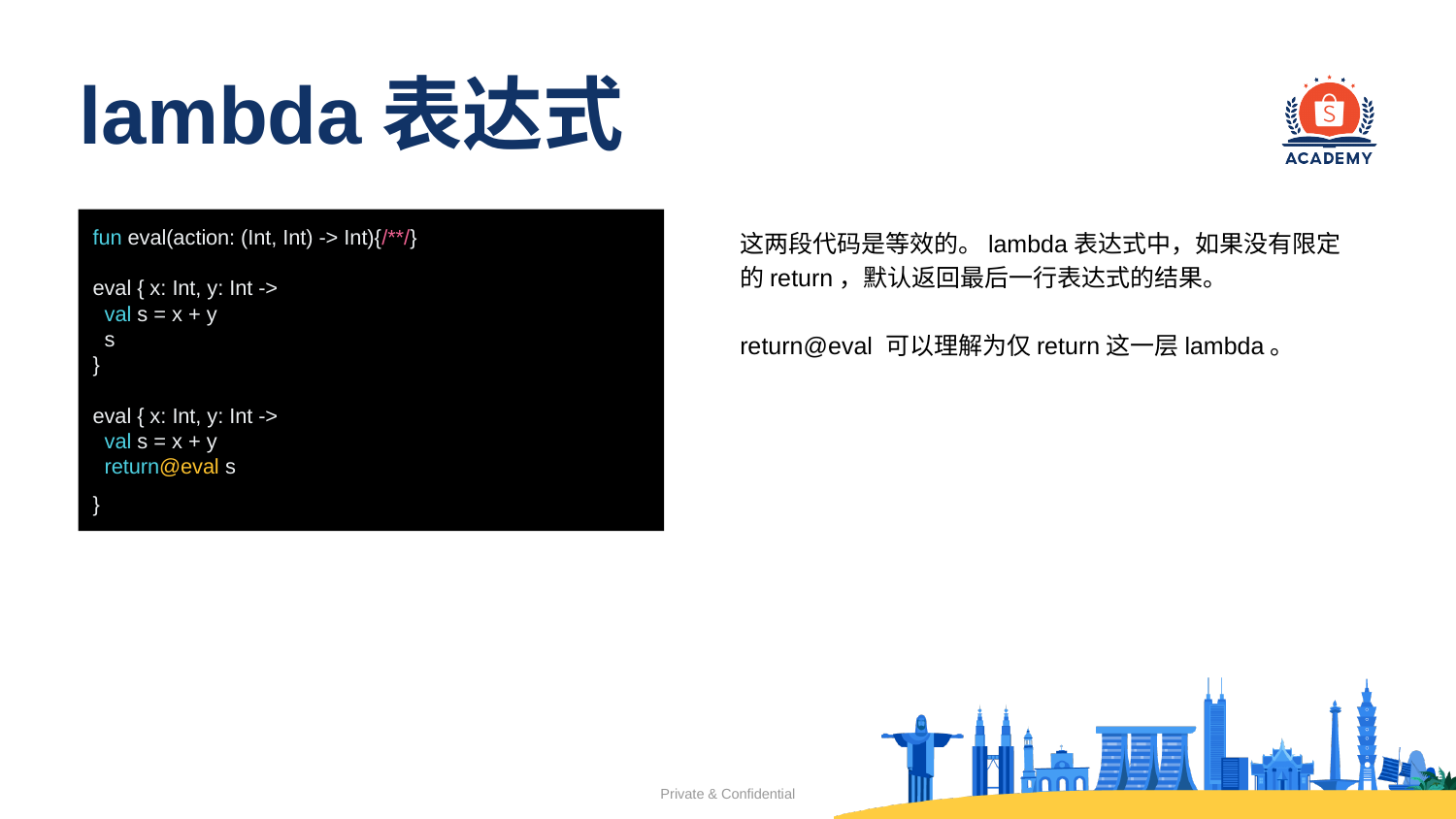

# lambda表达式
fun eval(action: (Int, Int) -> Int){/**/}

eval { x: Int, y: Int ->
  val s = x + y
  s
}

eval { x: Int, y: Int ->
  val s = x + y
  return@eval s
}
这两段代码是等效的。lambda表达式中，如果没有限定的return，默认返回最后一行表达式的结果。

return@eval 可以理解为仅return这一层lambda。